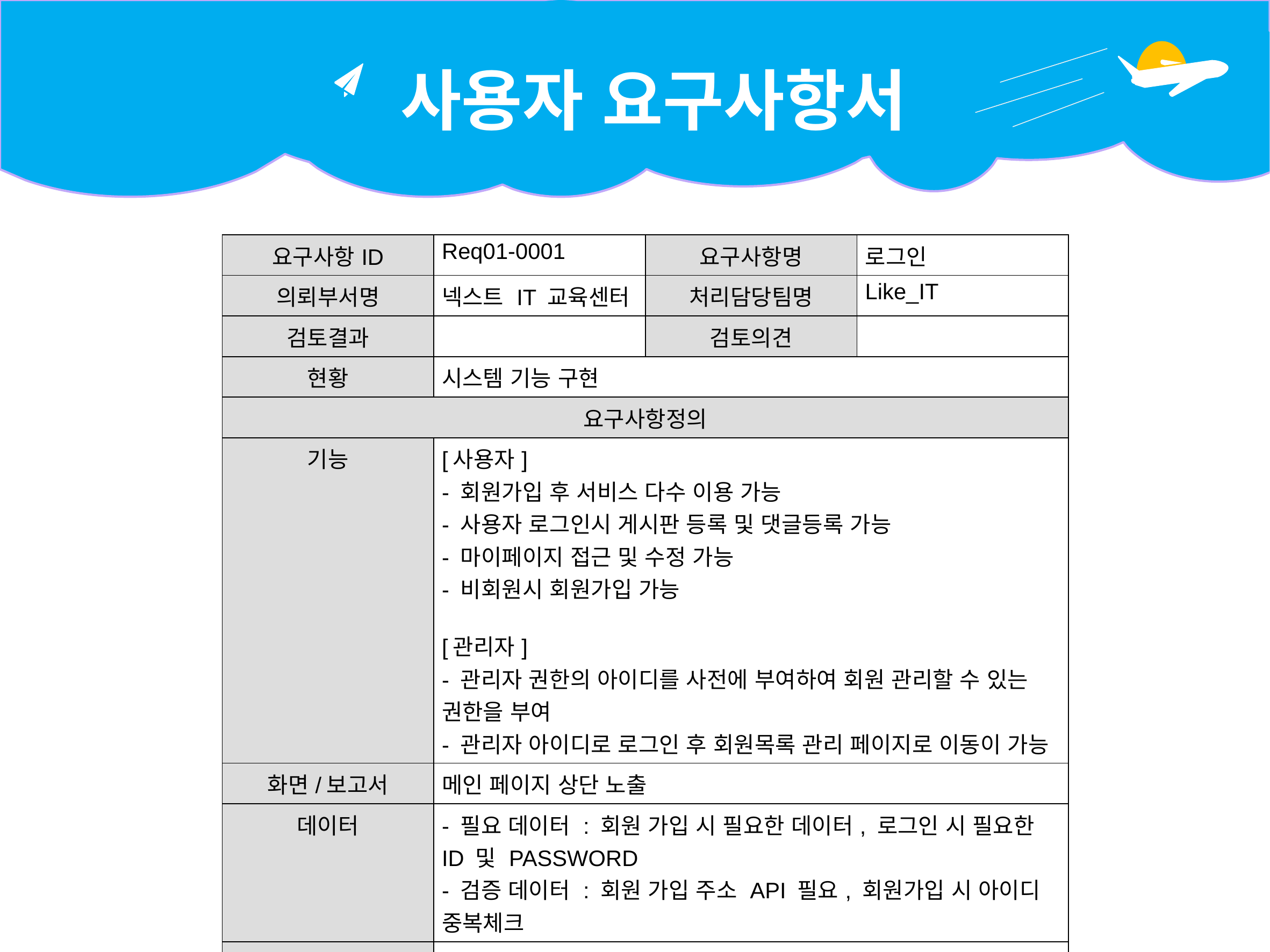

사용자 요구사항서

| 요구사항ID | Req01-0001 | 요구사항명 | 로그인 |
| --- | --- | --- | --- |
| 의뢰부서명 | 넥스트 IT 교육센터 | 처리담당팀명 | Like\_IT |
| 검토결과 |  | 검토의견 |  |
| 현황 | 시스템 기능 구현 |  |  |
| 요구사항정의 |  |  |  |
| 기능 | [사용자] - 회원가입 후 서비스 다수 이용 가능 - 사용자 로그인시 게시판 등록 및 댓글등록 가능 - 마이페이지 접근 및 수정 가능 - 비회원시 회원가입 가능 [관리자] - 관리자 권한의 아이디를 사전에 부여하여 회원 관리할 수 있는 권한을 부여 - 관리자 아이디로 로그인 후 회원목록 관리 페이지로 이동이 가능 |  |  |
| 화면/보고서 | 메인 페이지 상단 노출 |  |  |
| 데이터 | - 필요 데이터 : 회원 가입 시 필요한 데이터, 로그인 시 필요한 ID 및 PASSWORD - 검증 데이터 : 회원 가입 주소 API 필요, 회원가입 시 아이디 중복체크 |  |  |
| 비기능 | 부분 기능으로 작성 |  |  |
| 첨부파일 | 회의록 |  |  |